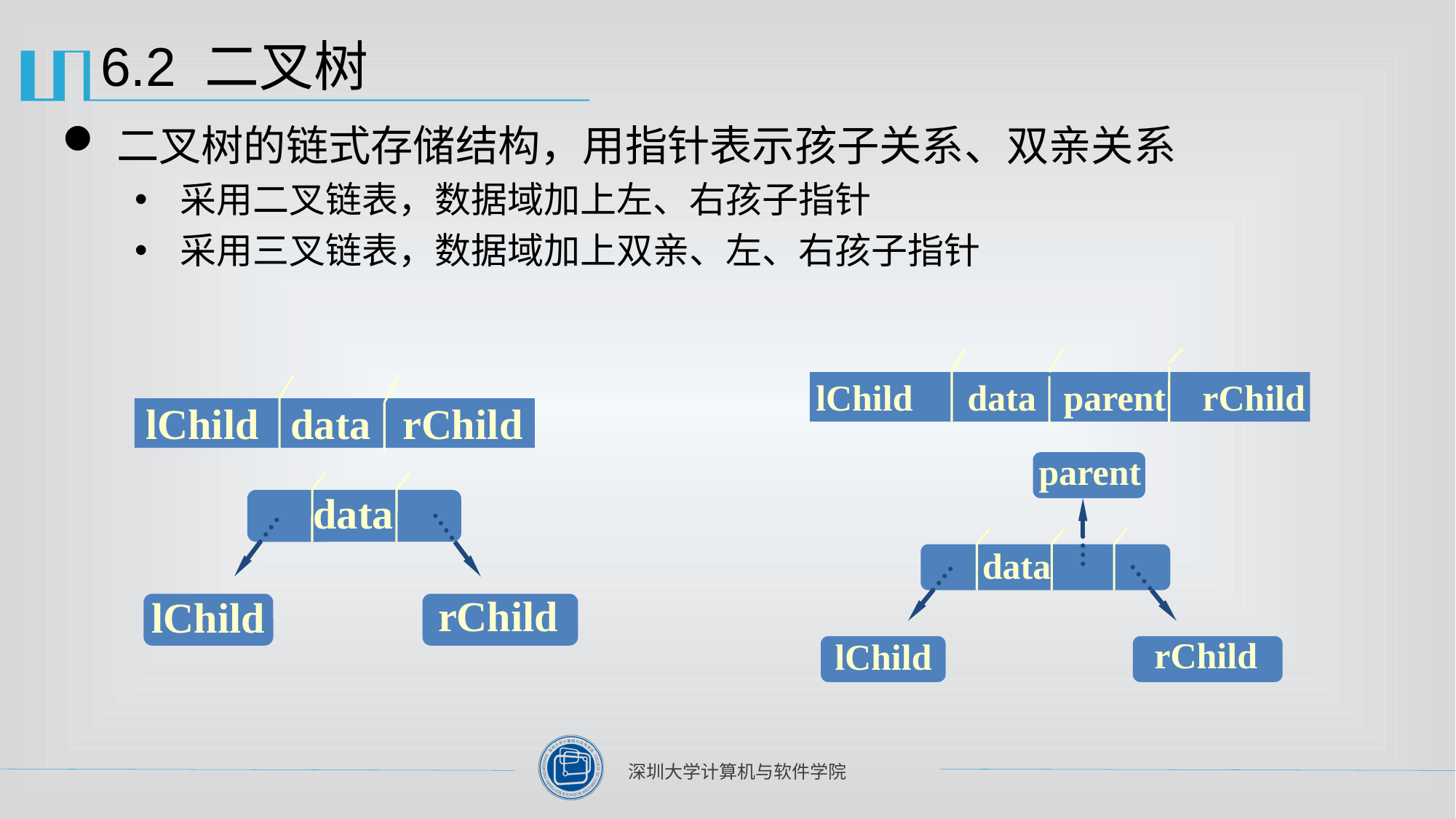

# 6.2 二叉树
二叉树的链式存储结构，用指针表示孩子关系、双亲关系
采用二叉链表，数据域加上左、右孩子指针
采用三叉链表，数据域加上双亲、左、右孩子指针

lChild      data   parent    rChild

parent

data

rChild
lChild

lChild   data   rChild

data

rChild
lChild

23